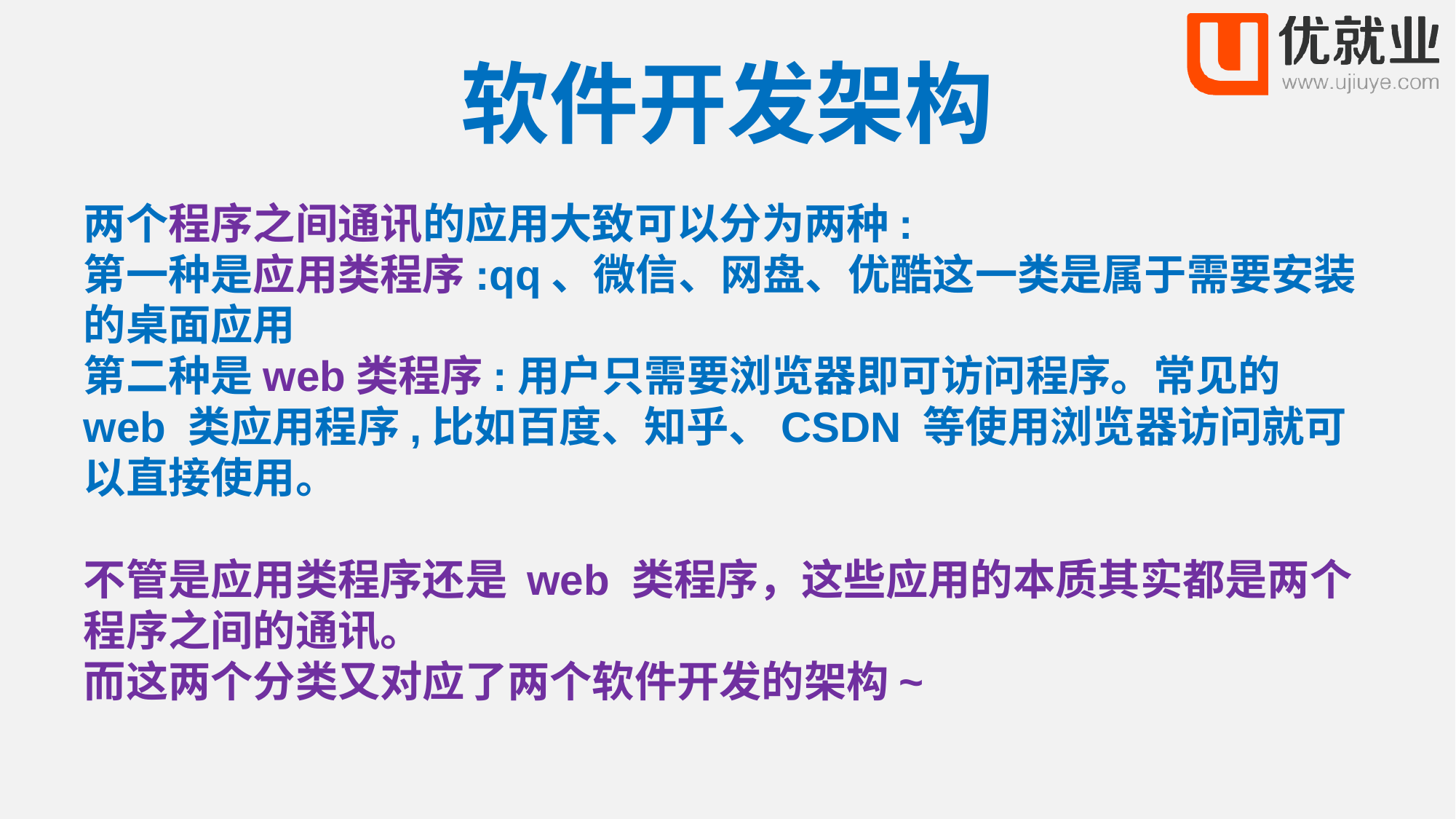

两个程序之间通讯的应用大致可以分为两种:
第一种是应用类程序:qq、微信、网盘、优酷这一类是属于需要安装的桌面应用
第二种是web类程序:用户只需要浏览器即可访问程序。常见的 web 类应用程序,比如百度、知乎、CSDN 等使用浏览器访问就可以直接使用。

不管是应用类程序还是 web 类程序，这些应用的本质其实都是两个程序之间的通讯。
而这两个分类又对应了两个软件开发的架构~
# 软件开发架构